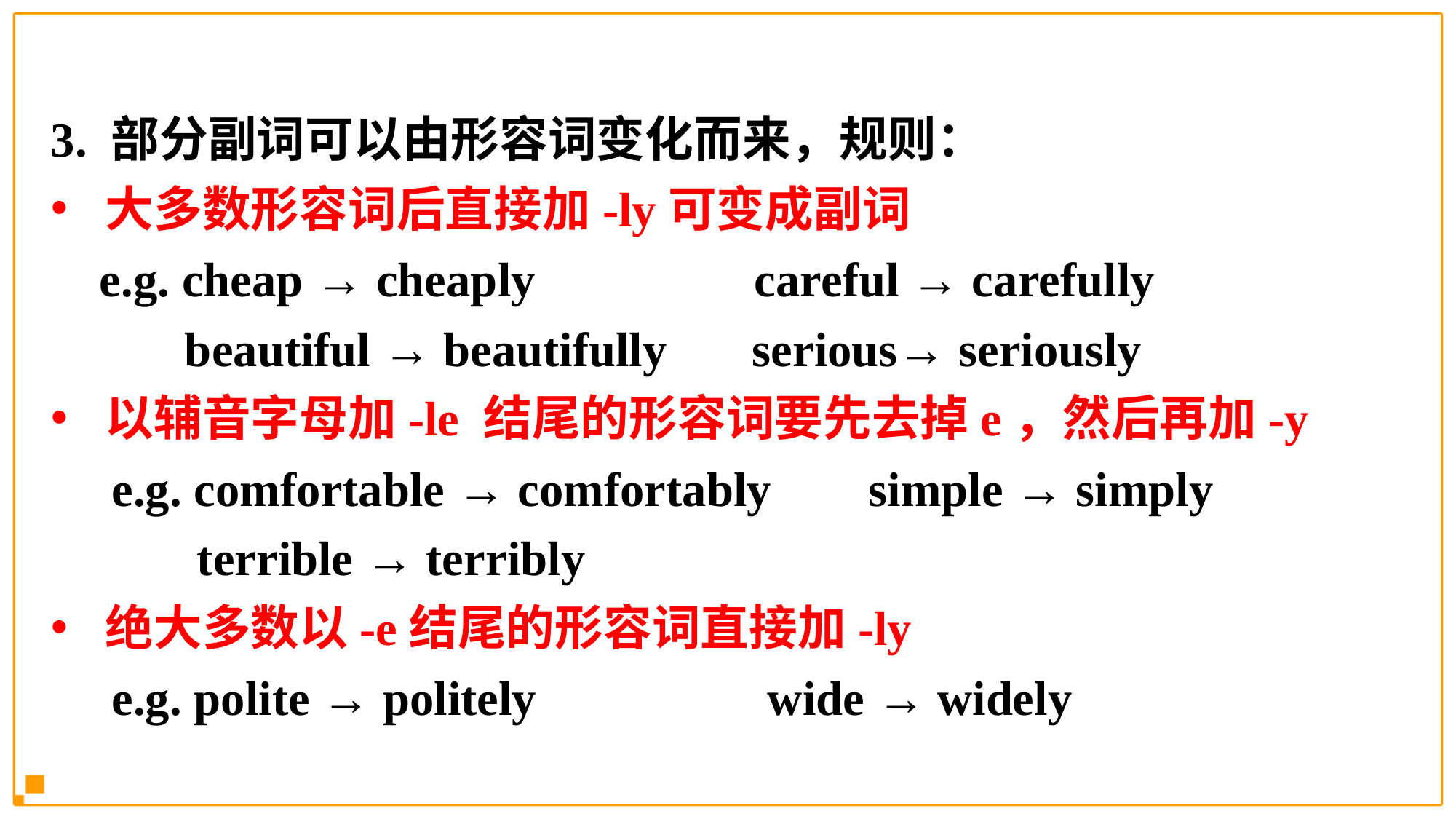

3. 部分副词可以由形容词变化而来，规则：
大多数形容词后直接加-ly可变成副词
    e.g. cheap → cheaply                  careful → carefully
           beautiful → beautifully       serious→ seriously
以辅音字母加-le 结尾的形容词要先去掉e，然后再加-y
     e.g. comfortable → comfortably        simple → simply
            terrible → terribly
绝大多数以-e结尾的形容词直接加-ly
     e.g. polite → politely                   wide → widely